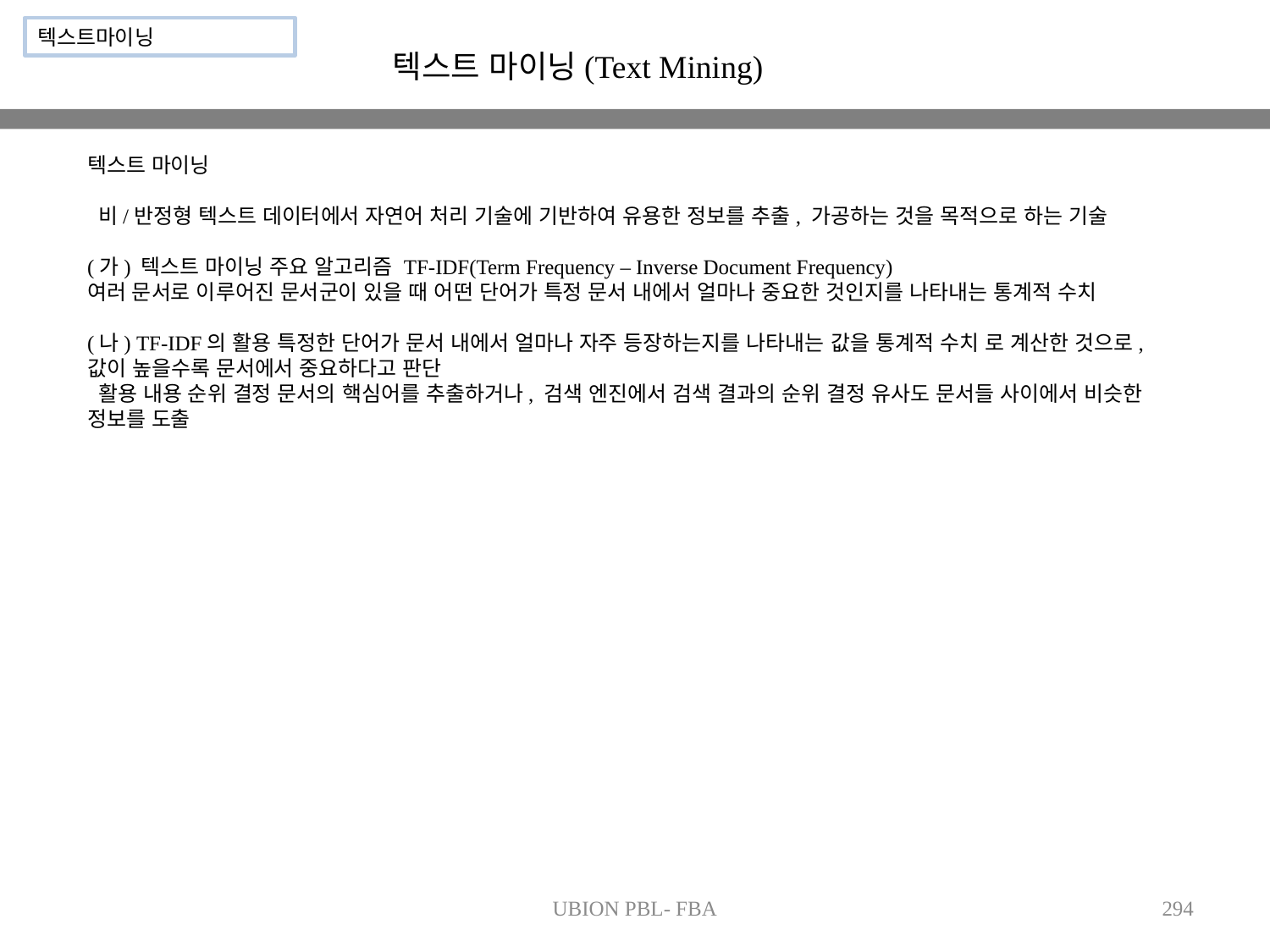

텍스트마이닝

텍스트 마이닝(Text Mining)

텍스트 마이닝

 비/반정형 텍스트 데이터에서 자연어 처리 기술에 기반하여 유용한 정보를 추출, 가공하는 것을 목적으로 하는 기술

(가) 텍스트 마이닝 주요 알고리즘 TF-IDF(Term Frequency – Inverse Document Frequency)
여러 문서로 이루어진 문서군이 있을 때 어떤 단어가 특정 문서 내에서 얼마나 중요한 것인지를 나타내는 통계적 수치

(나) TF-IDF의 활용 특정한 단어가 문서 내에서 얼마나 자주 등장하는지를 나타내는 값을 통계적 수치 로 계산한 것으로, 값이 높을수록 문서에서 중요하다고 판단
 활용 내용 순위 결정 문서의 핵심어를 추출하거나, 검색 엔진에서 검색 결과의 순위 결정 유사도 문서들 사이에서 비슷한 정보를 도출
UBION PBL- FBA
294